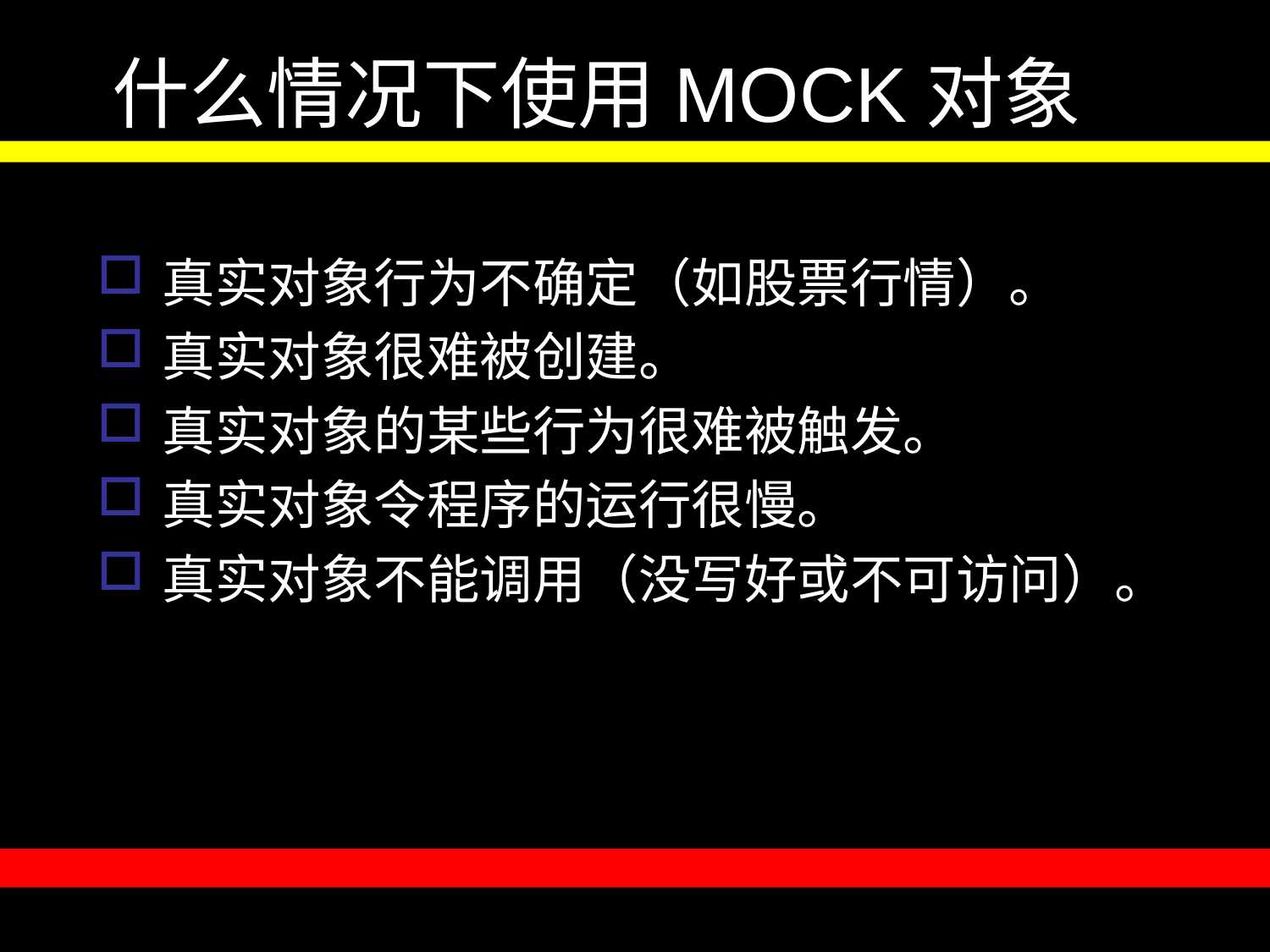

# 什么情况下使用MOCK对象
真实对象行为不确定（如股票行情）。
真实对象很难被创建。
真实对象的某些行为很难被触发。
真实对象令程序的运行很慢。
真实对象不能调用（没写好或不可访问）。